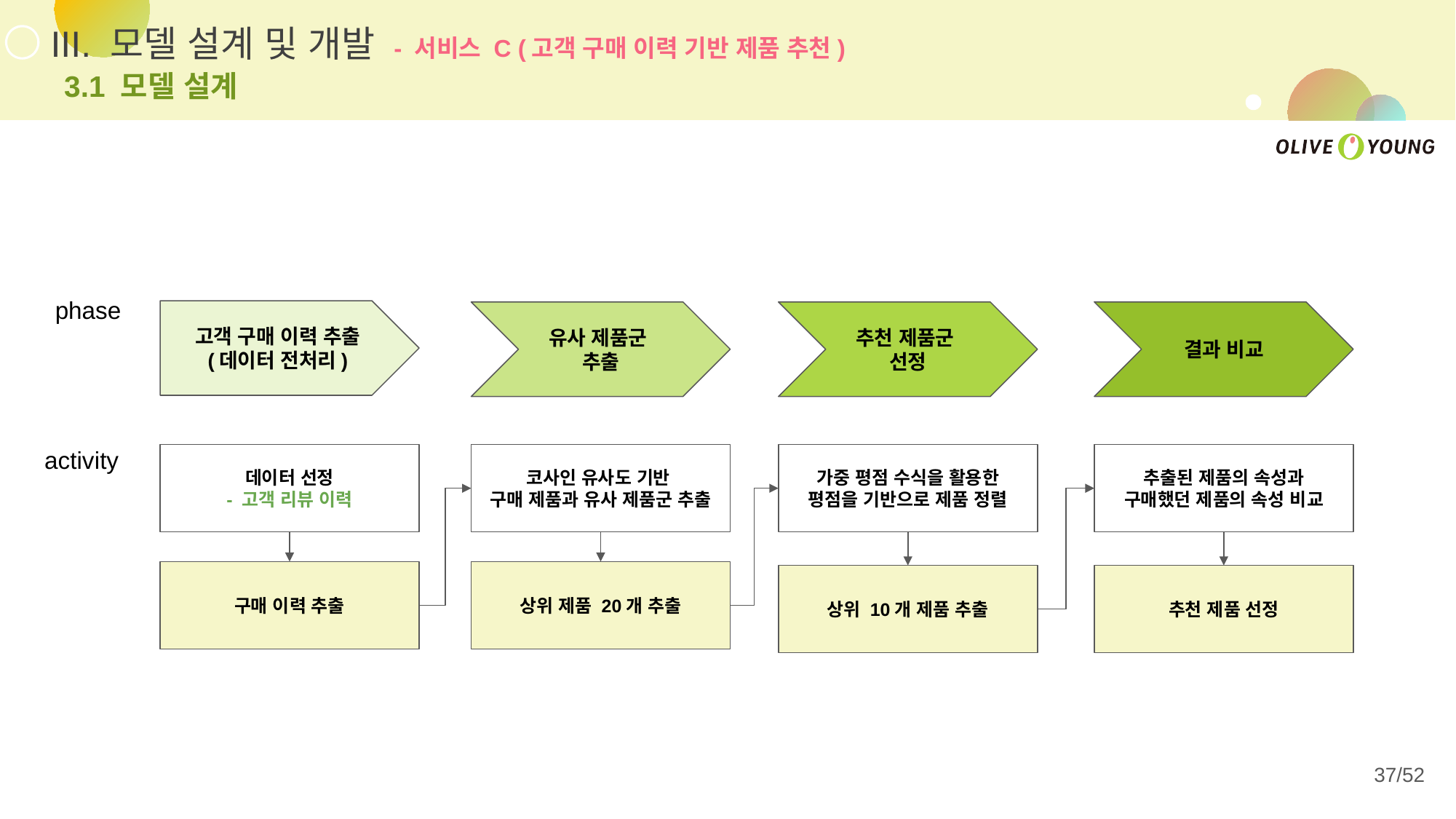

III. 모델 설계 및 개발 - 서비스 C (고객 구매 이력 기반 제품 추천)
3.1 모델 설계
phase
고객 구매 이력 추출
(데이터 전처리)
유사 제품군
추출
추천 제품군
선정
결과 비교
데이터 선정
- 고객 리뷰 이력
코사인 유사도 기반
구매 제품과 유사 제품군 추출
가중 평점 수식을 활용한
평점을 기반으로 제품 정렬
추출된 제품의 속성과
구매했던 제품의 속성 비교
구매 이력 추출
상위 제품 20개 추출
상위 10개 제품 추출
추천 제품 선정
activity
37/52